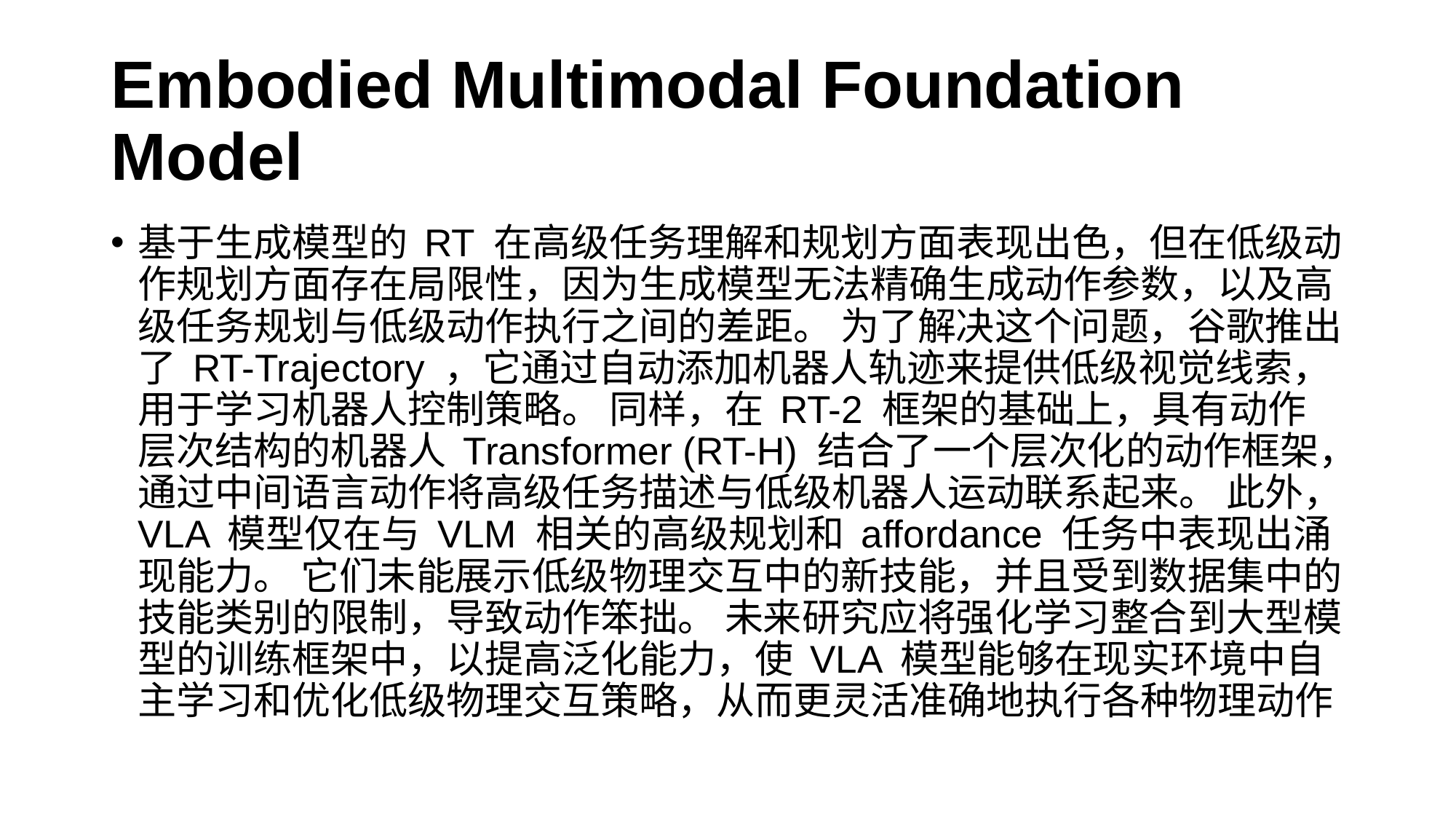

# Embodied Multimodal Foundation Model
基于生成模型的 RT 在高级任务理解和规划方面表现出色，但在低级动作规划方面存在局限性，因为生成模型无法精确生成动作参数，以及高级任务规划与低级动作执行之间的差距。 为了解决这个问题，谷歌推出了 RT-Trajectory ，它通过自动添加机器人轨迹来提供低级视觉线索，用于学习机器人控制策略。 同样，在 RT-2 框架的基础上，具有动作层次结构的机器人 Transformer (RT-H) 结合了一个层次化的动作框架，通过中间语言动作将高级任务描述与低级机器人运动联系起来。 此外，VLA 模型仅在与 VLM 相关的高级规划和 affordance 任务中表现出涌现能力。 它们未能展示低级物理交互中的新技能，并且受到数据集中的技能类别的限制，导致动作笨拙。 未来研究应将强化学习整合到大型模型的训练框架中，以提高泛化能力，使 VLA 模型能够在现实环境中自主学习和优化低级物理交互策略，从而更灵活准确地执行各种物理动作